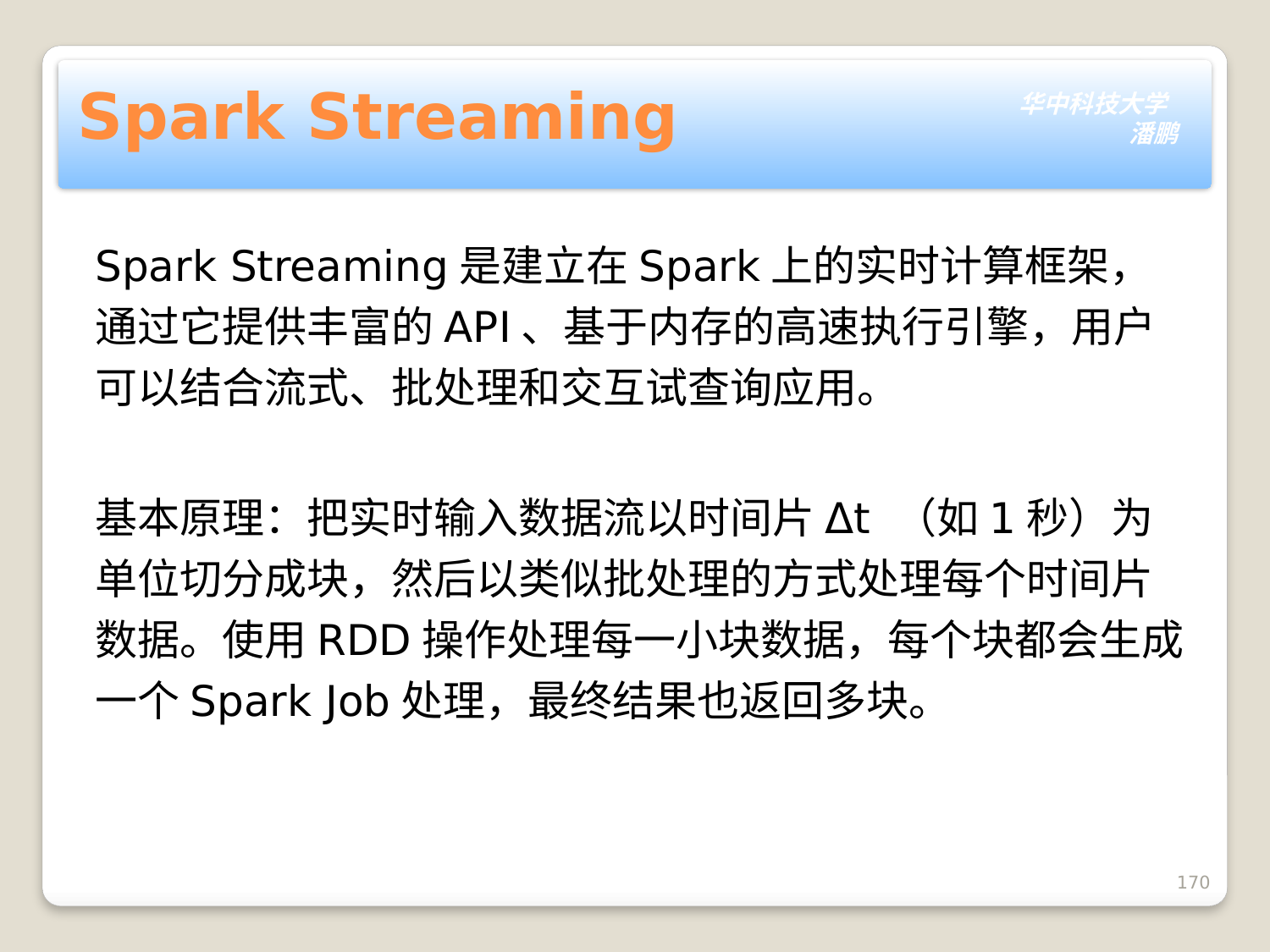

# Spark Streaming
Spark Streaming是建立在Spark上的实时计算框架，通过它提供丰富的API、基于内存的高速执行引擎，用户可以结合流式、批处理和交互试查询应用。

基本原理：把实时输入数据流以时间片Δt （如1秒）为单位切分成块，然后以类似批处理的方式处理每个时间片数据。使用RDD操作处理每一小块数据，每个块都会生成一个Spark Job处理，最终结果也返回多块。
170